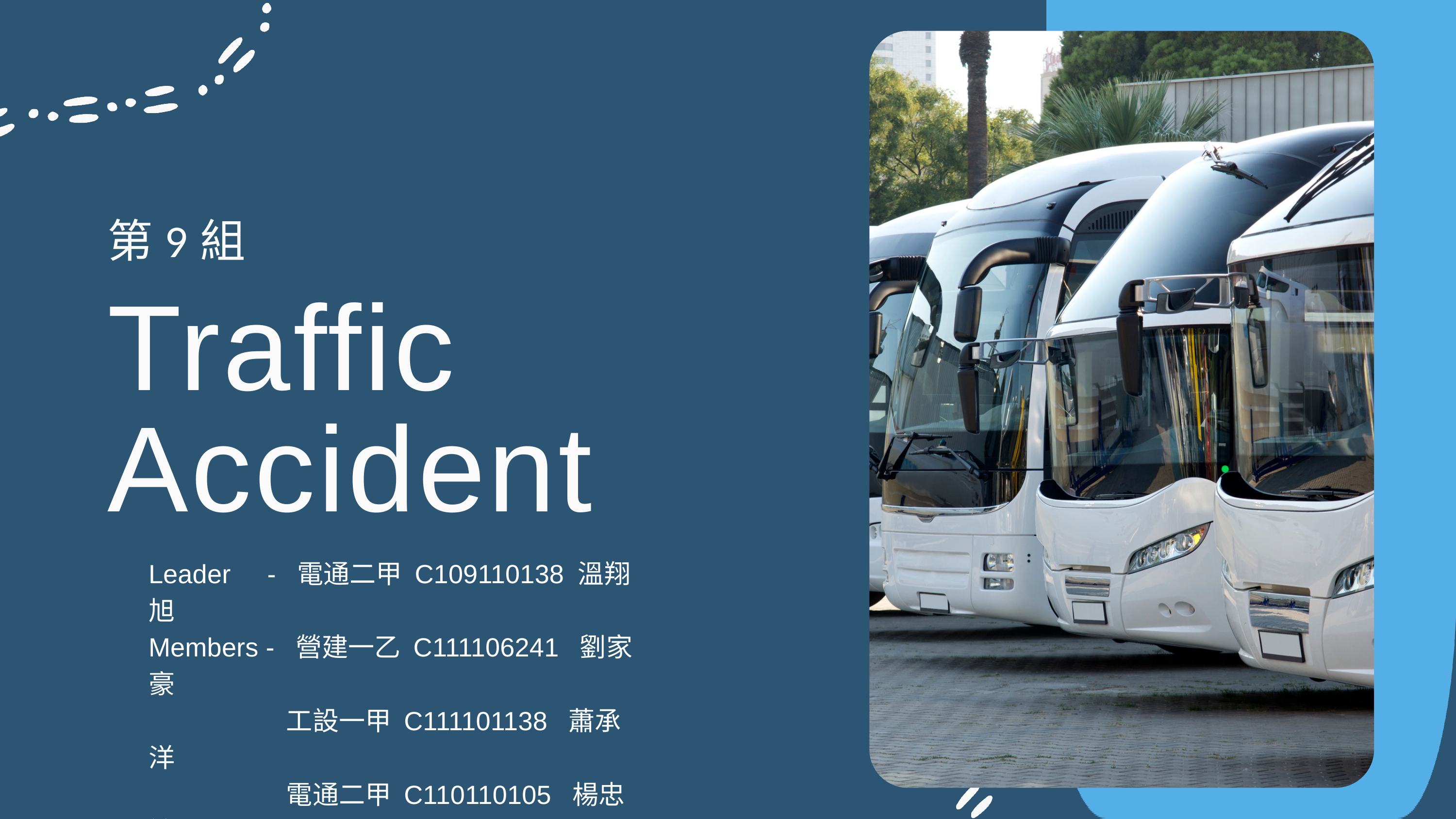

第9組

Traffic
Accident

Leader     -  電通二甲 C109110138 溫翔旭
Members -  營建一乙 C111106241  劉家豪
                      工設一甲 C111101138  蕭承洋
                      電通二甲 C110110105  楊忠諭
                      行銷四甲 C108113123 林筠軒